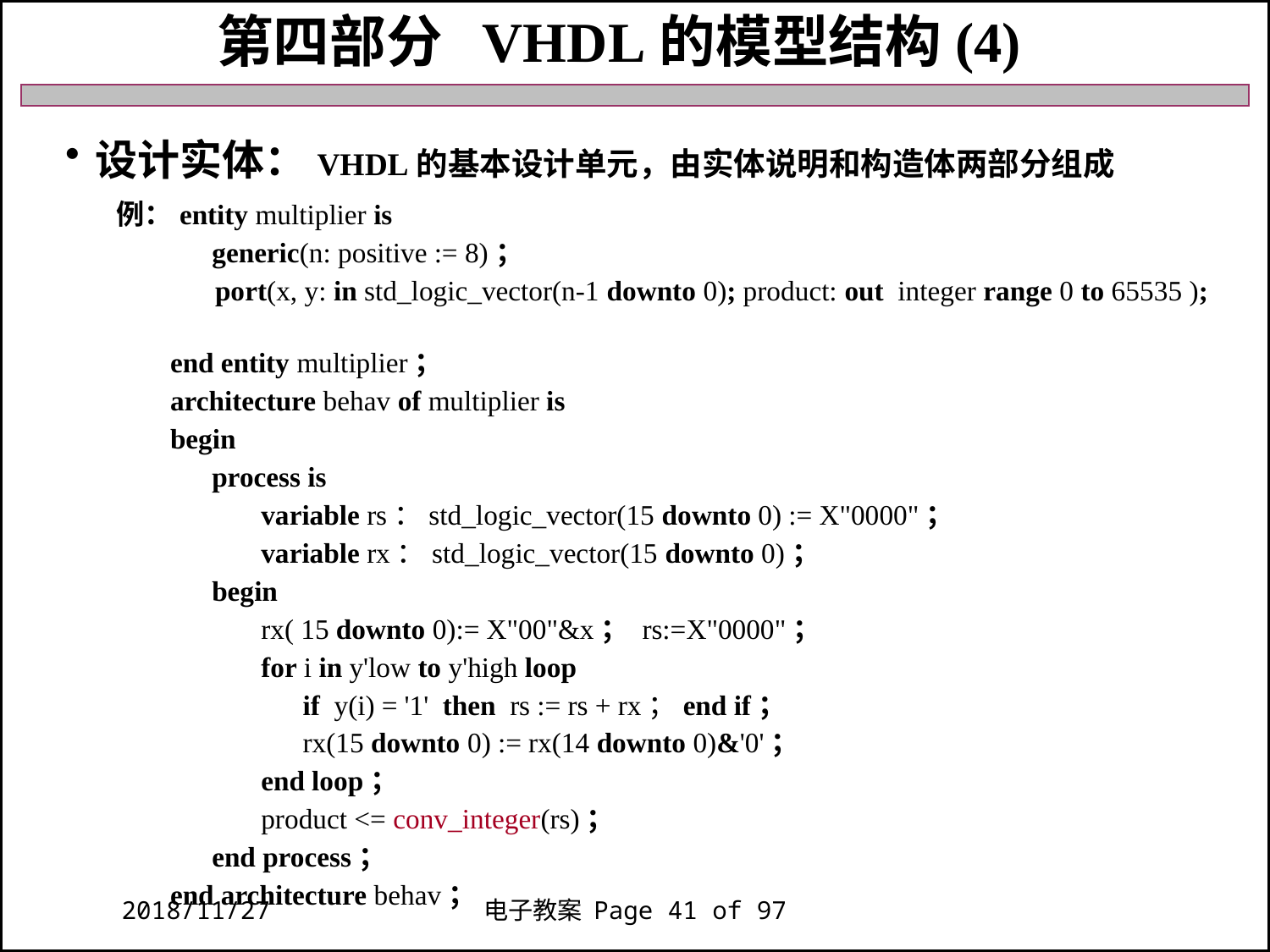

第四部分  VHDL的模型结构(4)

设计实体：VHDL的基本设计单元，由实体说明和构造体两部分组成
       例：entity multiplier is
                     generic(n: positive := 8)；
                     port(x, y: in std_logic_vector(n-1 downto 0); product: out  integer range 0 to 65535 );
               end entity multiplier；
               architecture behav of multiplier is
               begin
                     process is
                            variable rs：std_logic_vector(15 downto 0) := X"0000"；
                            variable rx：std_logic_vector(15 downto 0)；
                     begin
                            rx( 15 downto 0):= X"00"&x； rs:=X"0000"；
                            for i in y'low to y'high loop
                                  if  y(i) = '1'  then  rs := rs + rx；end if；
                                  rx(15 downto 0) := rx(14 downto 0)&'0'；
                            end loop；
                            product <= conv_integer(rs)；
                     end process；
               end architecture behav；

2018/11/27
电子教案 Page 41 of 97